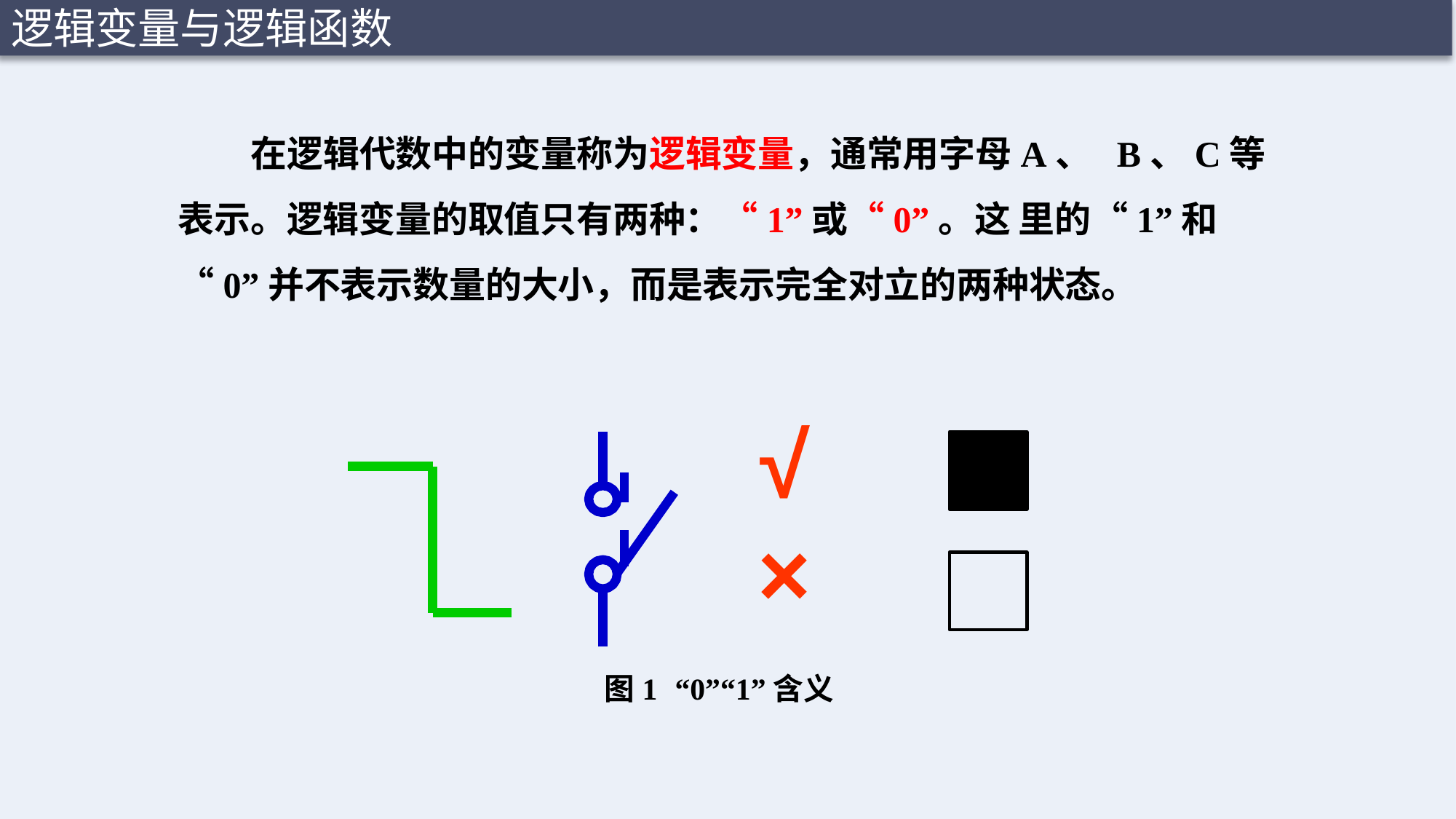

逻辑变量与逻辑函数
在逻辑代数中的变量称为逻辑变量，通常用字母A、  B、C等表示。逻辑变量的取值只有两种：“1”或“0”。这 里的“1”和“0”并不表示数量的大小，而是表示完全对立的两种状态。

√
×
图1	“0”“1”含义